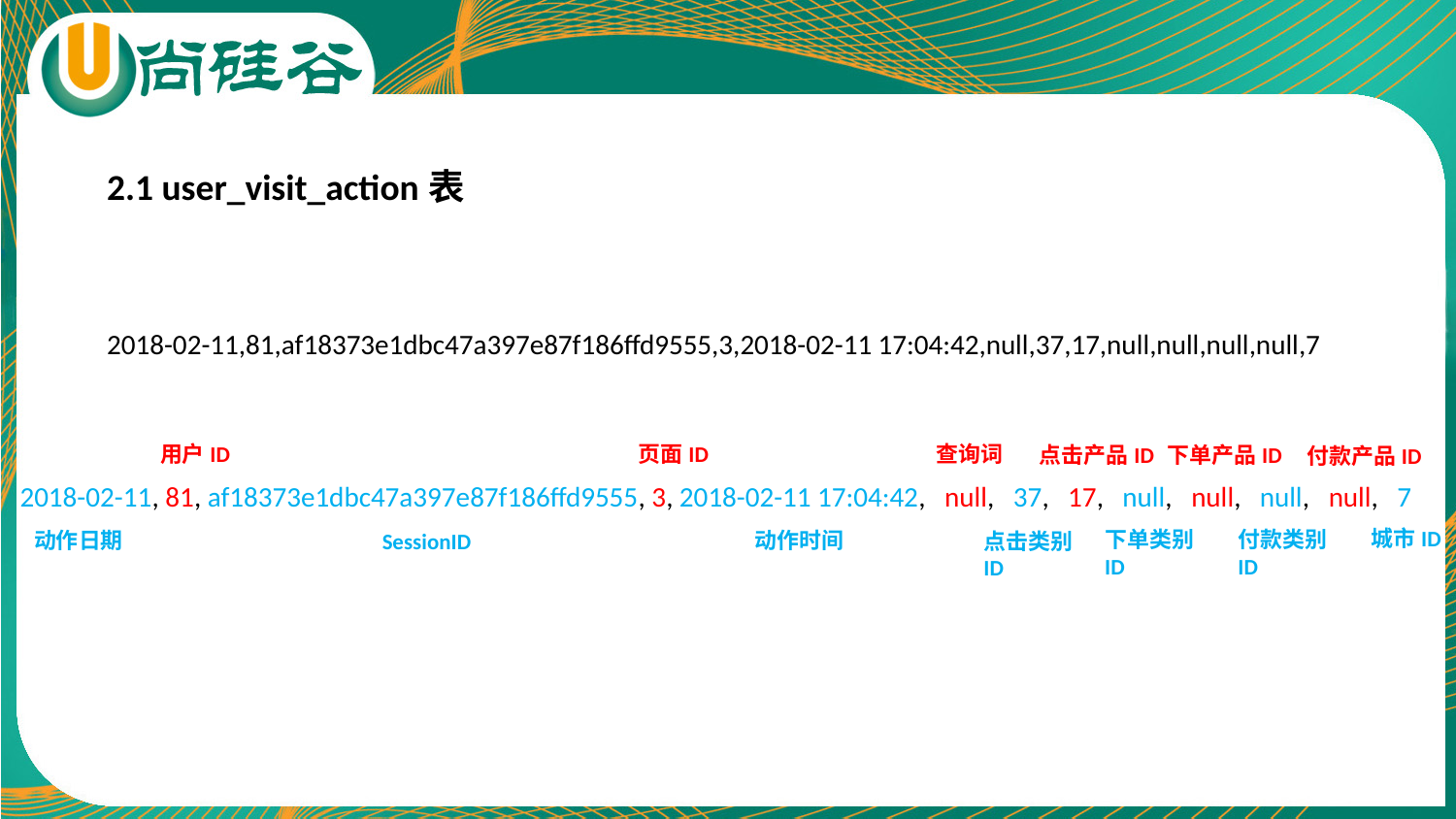

2.1 user_visit_action表
2018-02-11,81,af18373e1dbc47a397e87f186ffd9555,3,2018-02-11 17:04:42,null,37,17,null,null,null,null,7
用户ID
页面ID
查询词
点击产品ID
下单产品ID
付款产品ID
2018-02-11, 81, af18373e1dbc47a397e87f186ffd9555, 3, 2018-02-11 17:04:42,   null,   37,   17,   null,   null,   null,   null,   7
城市ID
付款类别ID
下单类别ID
动作日期
动作时间
SessionID
点击类别ID